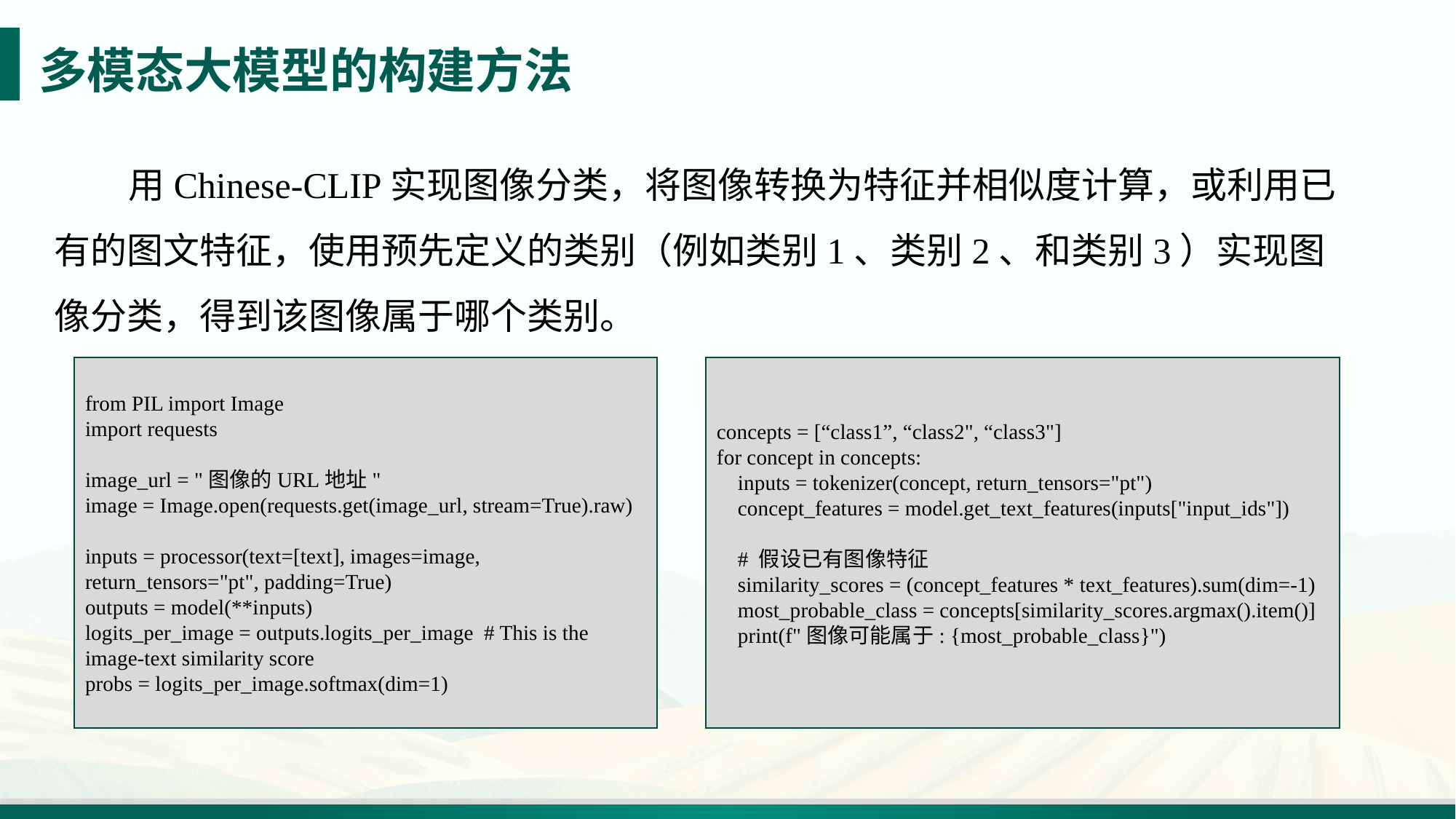

# 多模态大模型的构建方法
        用Chinese-CLIP实现图像分类，将图像转换为特征并相似度计算，或利用已有的图文特征，使用预先定义的类别（例如类别1、类别2、和类别3）实现图像分类，得到该图像属于哪个类别。

concepts = [“class1”, “class2", “class3"]
for concept in concepts:
    inputs = tokenizer(concept, return_tensors="pt")
    concept_features = model.get_text_features(inputs["input_ids"])

    # 假设已有图像特征
    similarity_scores = (concept_features * text_features).sum(dim=-1)
    most_probable_class = concepts[similarity_scores.argmax().item()]
    print(f"图像可能属于: {most_probable_class}")

from PIL import Image
import requests

image_url = "图像的URL地址"
image = Image.open(requests.get(image_url, stream=True).raw)

inputs = processor(text=[text], images=image, return_tensors="pt", padding=True)
outputs = model(**inputs)
logits_per_image = outputs.logits_per_image  # This is the image-text similarity score
probs = logits_per_image.softmax(dim=1)